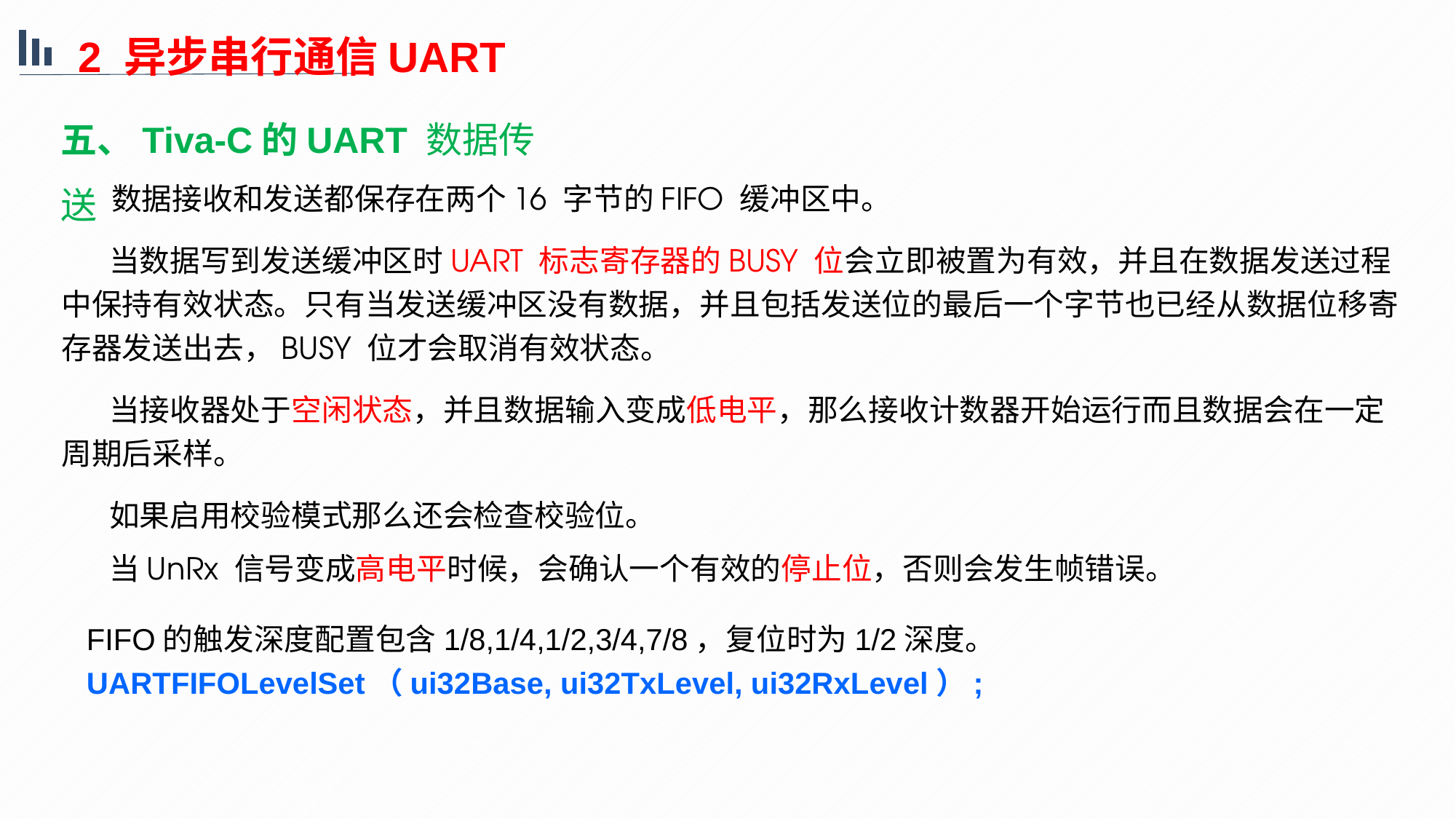

2 异步串行通信UART

五、Tiva-C的UART 数据传送
       数据接收和发送都保存在两个16 字节的FIFO 缓冲区中。
      当数据写到发送缓冲区时UART 标志寄存器的BUSY 位会立即被置为有效，并且在数据发送过程中保持有效状态。只有当发送缓冲区没有数据，并且包括发送位的最后一个字节也已经从数据位移寄存器发送出去，BUSY 位才会取消有效状态。
      当接收器处于空闲状态，并且数据输入变成低电平，那么接收计数器开始运行而且数据会在一定周期后采样。
      如果启用校验模式那么还会检查校验位。
      当UnRx 信号变成高电平时候，会确认一个有效的停止位，否则会发生帧错误。
   FIFO的触发深度配置包含1/8,1/4,1/2,3/4,7/8，复位时为1/2深度。
   UARTFIFOLevelSet（ui32Base, ui32TxLevel, ui32RxLevel）;